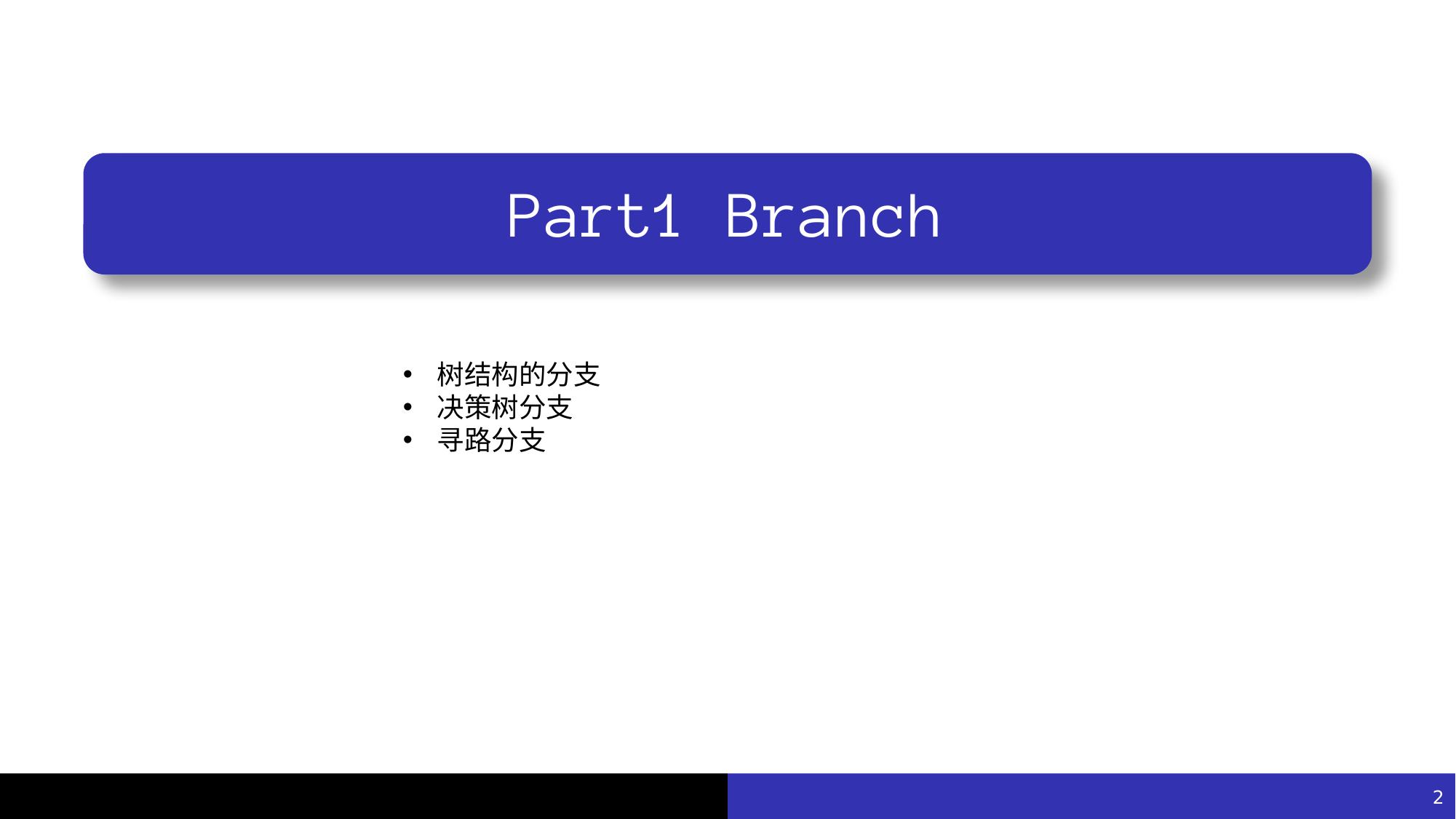

# Part1 Branch
树结构的分支
决策树分支
寻路分支

2